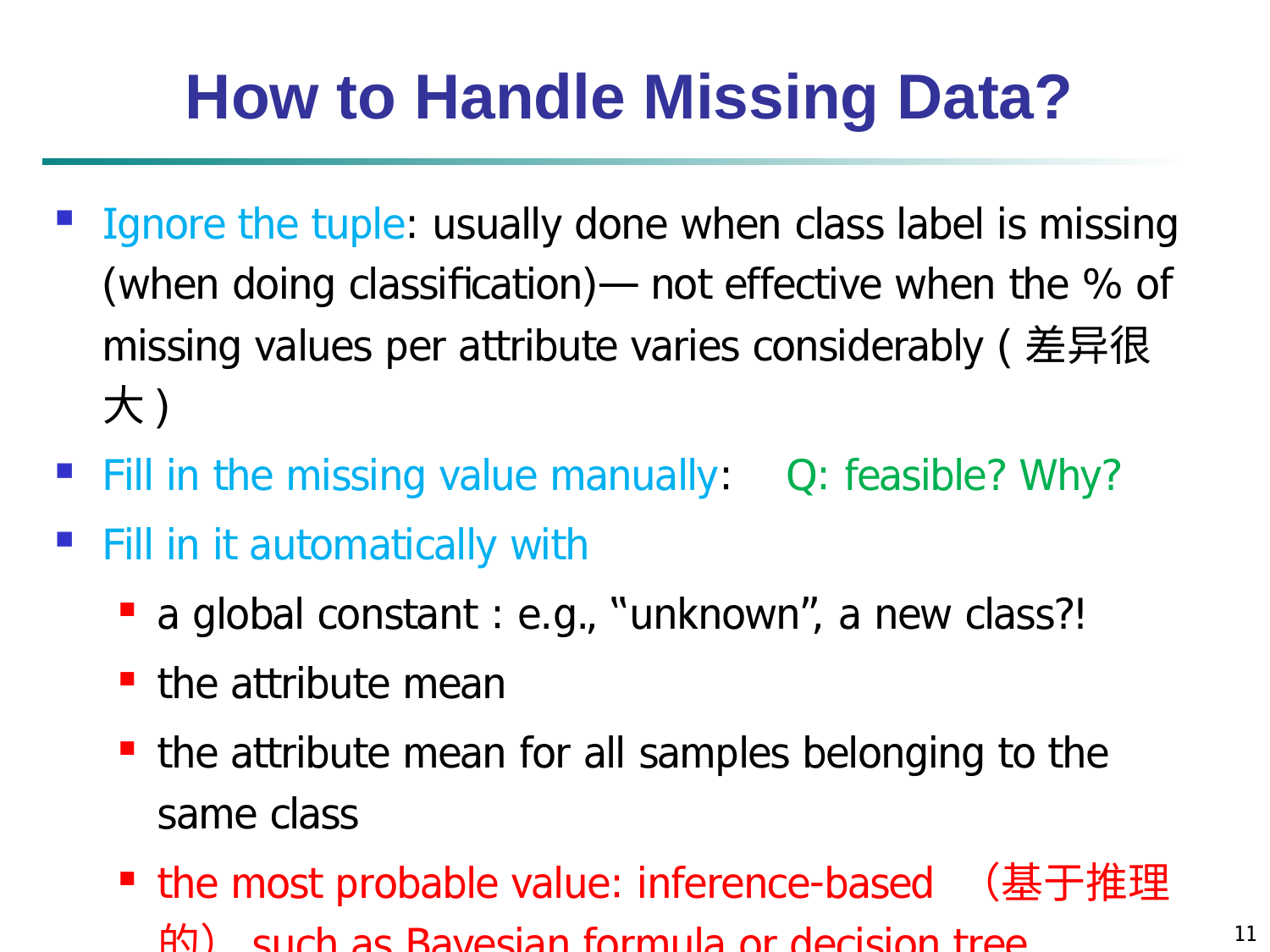

# How to Handle Missing Data?
Ignore the tuple: usually done when class label is missing (when doing classification)— not effective when the % of missing values per attribute varies considerably (差异很大)
Fill in the missing value manually:    Q: feasible? Why?
Fill in it automatically with
a global constant : e.g., “unknown”, a new class?!
the attribute mean
the attribute mean for all samples belonging to the same class
the most probable value: inference-based （基于推理的）such as Bayesian formula or decision tree
11